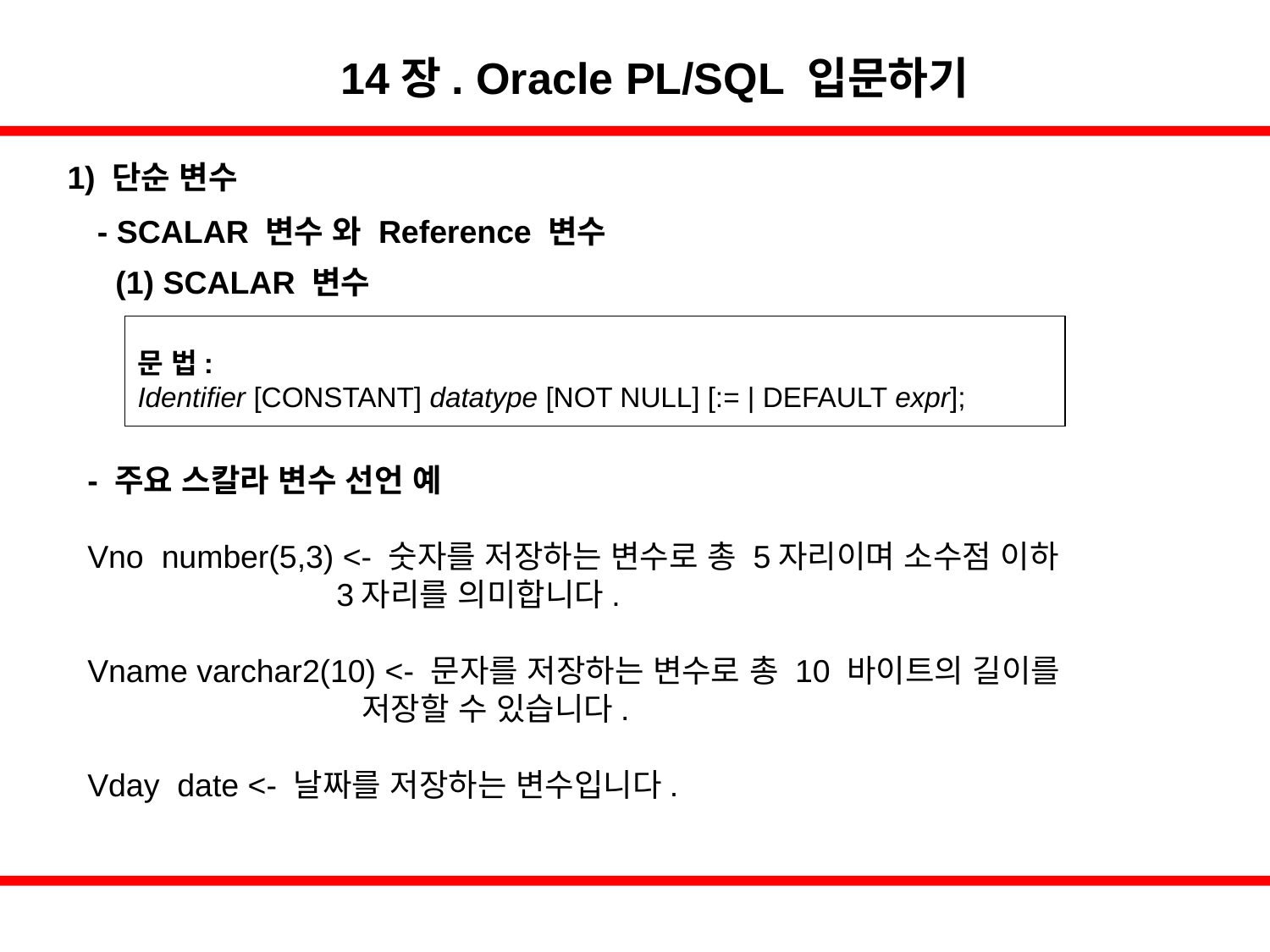

14장. Oracle PL/SQL 입문하기

1) 단순 변수
- SCALAR 변수 와 Reference 변수
(1) SCALAR 변수
문 법:
Identifier [CONSTANT] datatype [NOT NULL] [:= | DEFAULT expr];
- 주요 스칼라 변수 선언 예

Vno  number(5,3) <- 숫자를 저장하는 변수로 총 5자리이며 소수점 이하
                            3자리를 의미합니다.

Vname varchar2(10) <- 문자를 저장하는 변수로 총 10 바이트의 길이를
                              저장할 수 있습니다.

Vday  date <- 날짜를 저장하는 변수입니다.